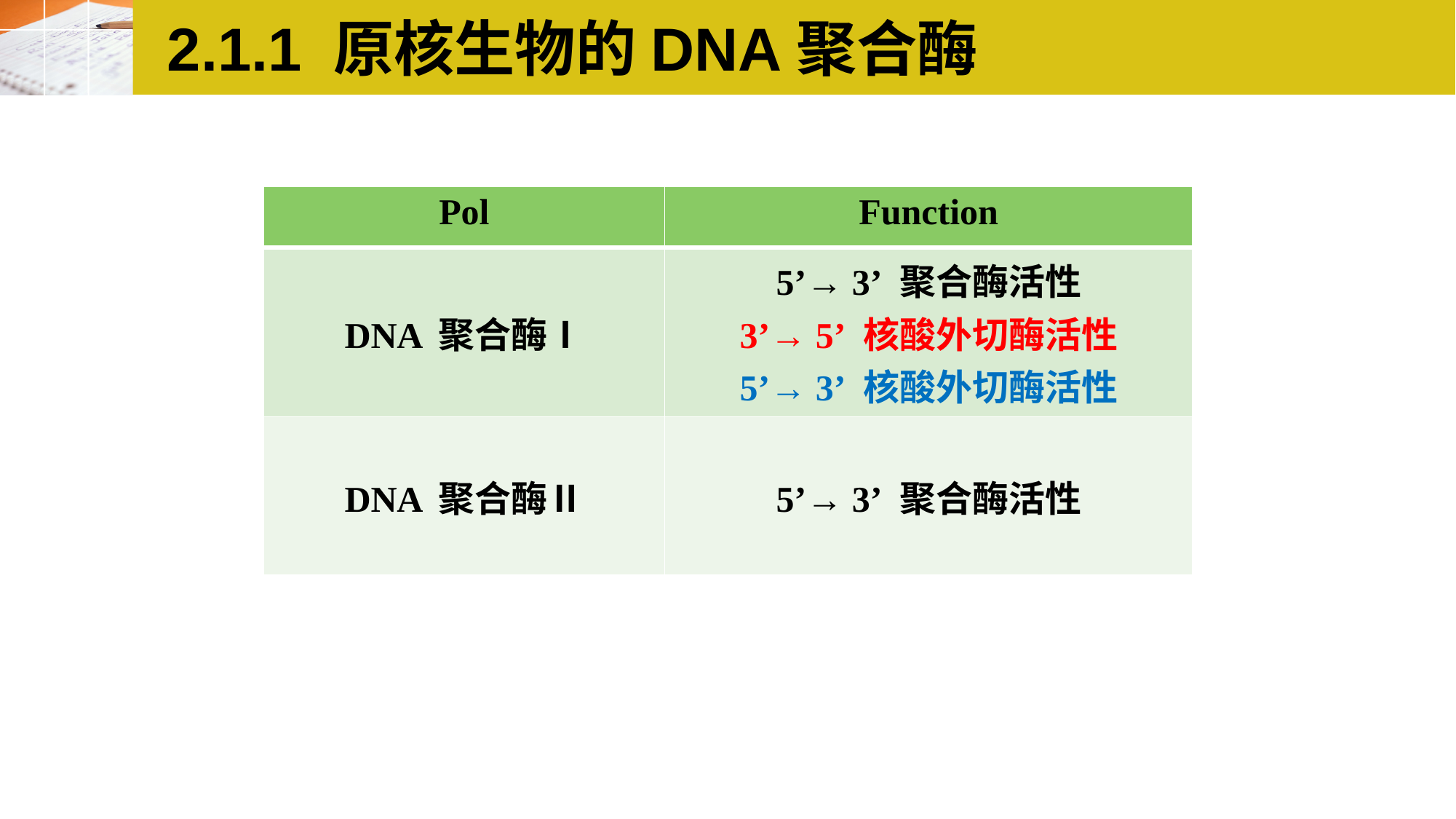

# 2.1.1 原核生物的DNA聚合酶
| Pol | Function |
| --- | --- |
| DNA 聚合酶Ⅰ | 5’→ 3’ 聚合酶活性 3’→ 5’ 核酸外切酶活性 5’→ 3’ 核酸外切酶活性 |
| DNA 聚合酶Ⅱ | 5’→ 3’ 聚合酶活性 |